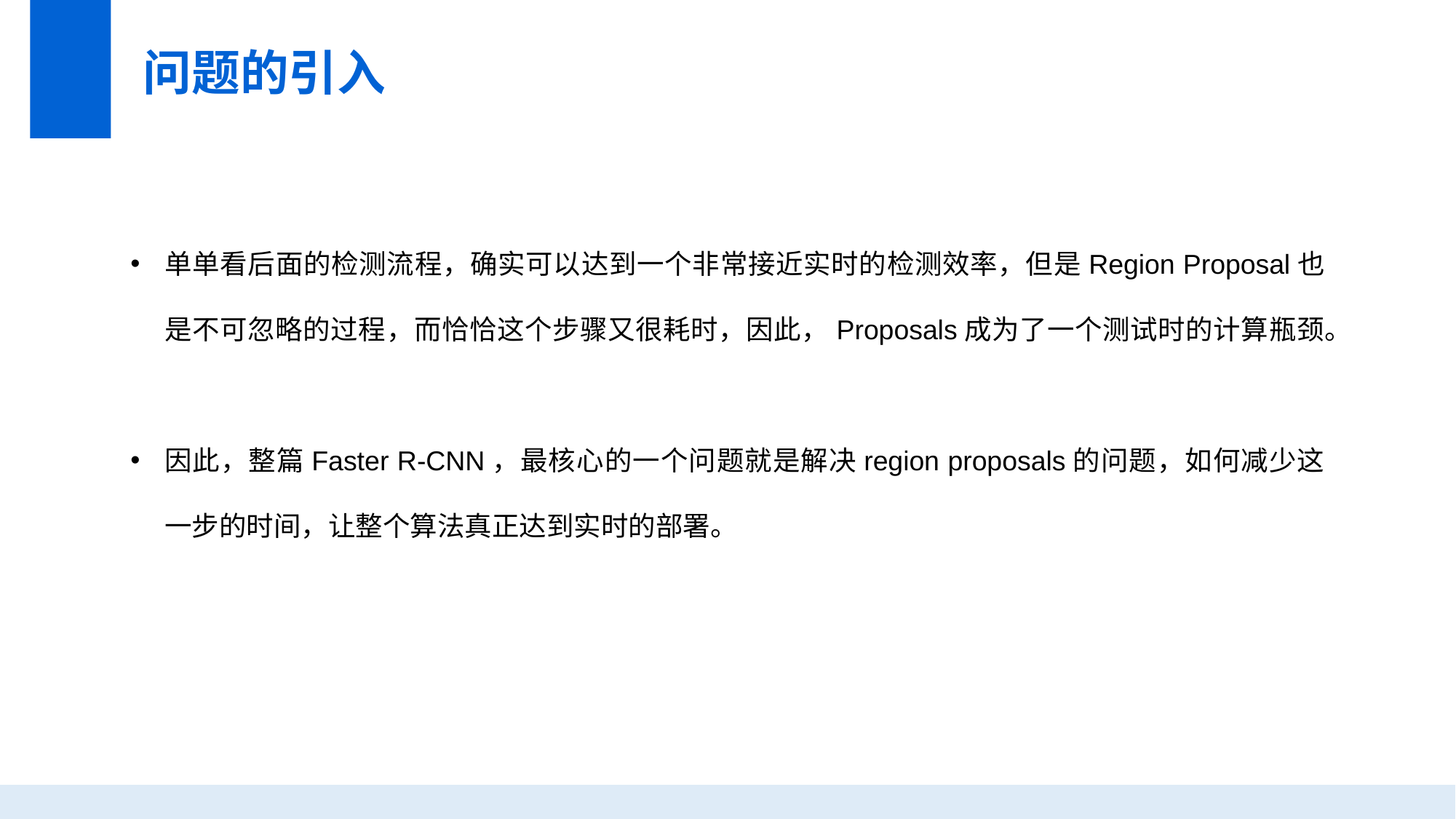

问题的引入
单单看后面的检测流程，确实可以达到一个非常接近实时的检测效率，但是Region Proposal也是不可忽略的过程，而恰恰这个步骤又很耗时，因此，Proposals成为了一个测试时的计算瓶颈。

因此，整篇Faster R-CNN，最核心的一个问题就是解决region proposals的问题，如何减少这一步的时间，让整个算法真正达到实时的部署。